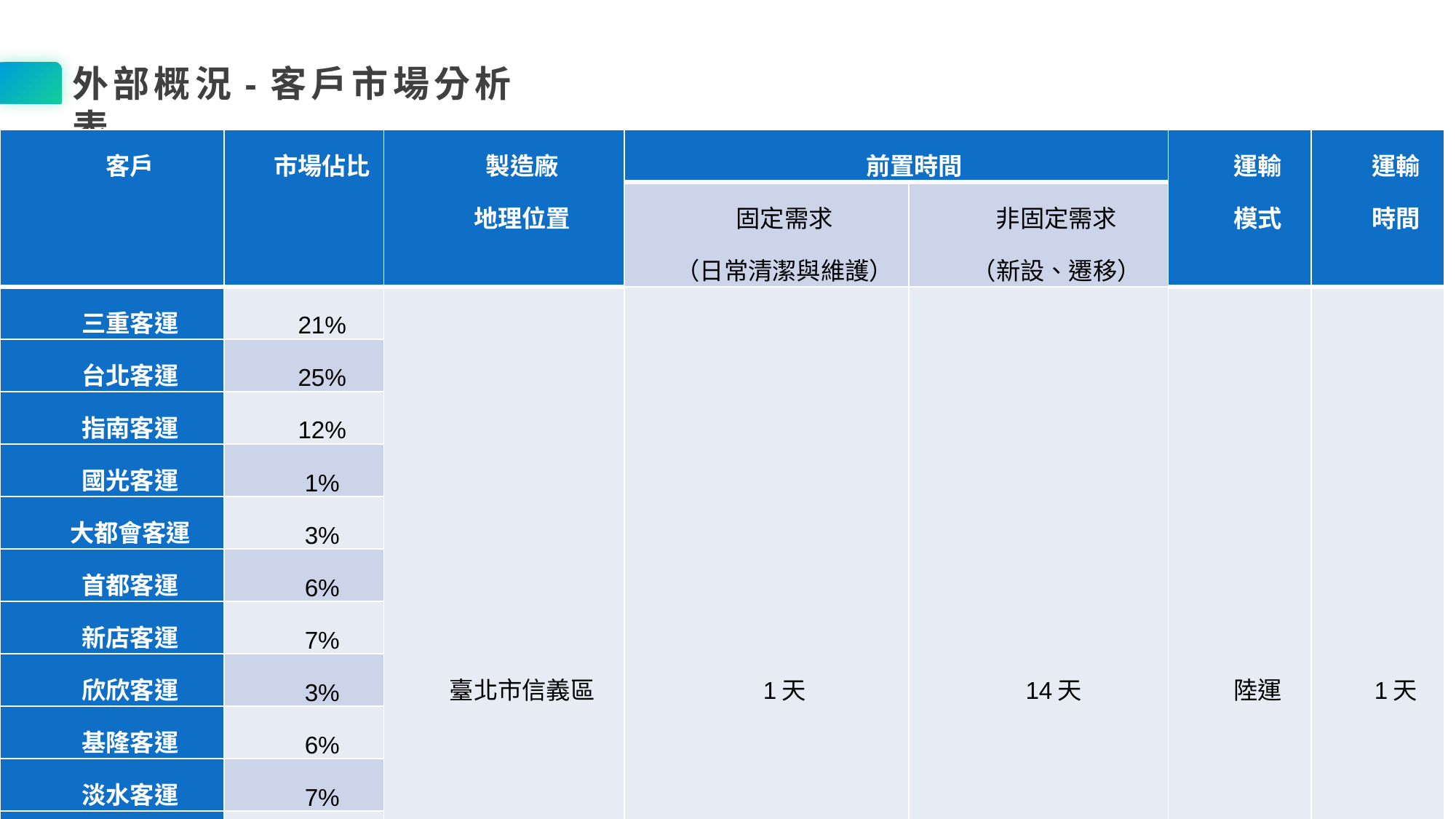

外部概況-客戶市場分析表
| 客戶 | 市場佔比 | 製造廠 地理位置 | 前置時間 |  | 運輸 模式 | 運輸 時間 |
| --- | --- | --- | --- | --- | --- | --- |
|  |  |  | 固定需求 （日常清潔與維護） | 非固定需求 （新設、遷移） |  |  |
| 三重客運 | 21% | 臺北市信義區 | 1天 | 14天 | 陸運 | 1天 |
| 台北客運 | 25% |  |  |  |  |  |
| 指南客運 | 12% |  |  |  |  |  |
| 國光客運 | 1% |  |  |  |  |  |
| 大都會客運 | 3% |  |  |  |  |  |
| 首都客運 | 6% |  |  |  |  |  |
| 新店客運 | 7% |  |  |  |  |  |
| 欣欣客運 | 3% |  |  |  |  |  |
| 基隆客運 | 6% |  |  |  |  |  |
| 淡水客運 | 7% |  |  |  |  |  |
| 大南客運 | 1% |  |  |  |  |  |
| 中興巴士 | 4% |  |  |  |  |  |
| 新北客運 | 3% |  |  |  |  |  |
| 光華巴士 | 2% |  |  |  |  |  |
| 桃園客運 | 1% |  |  |  |  |  |